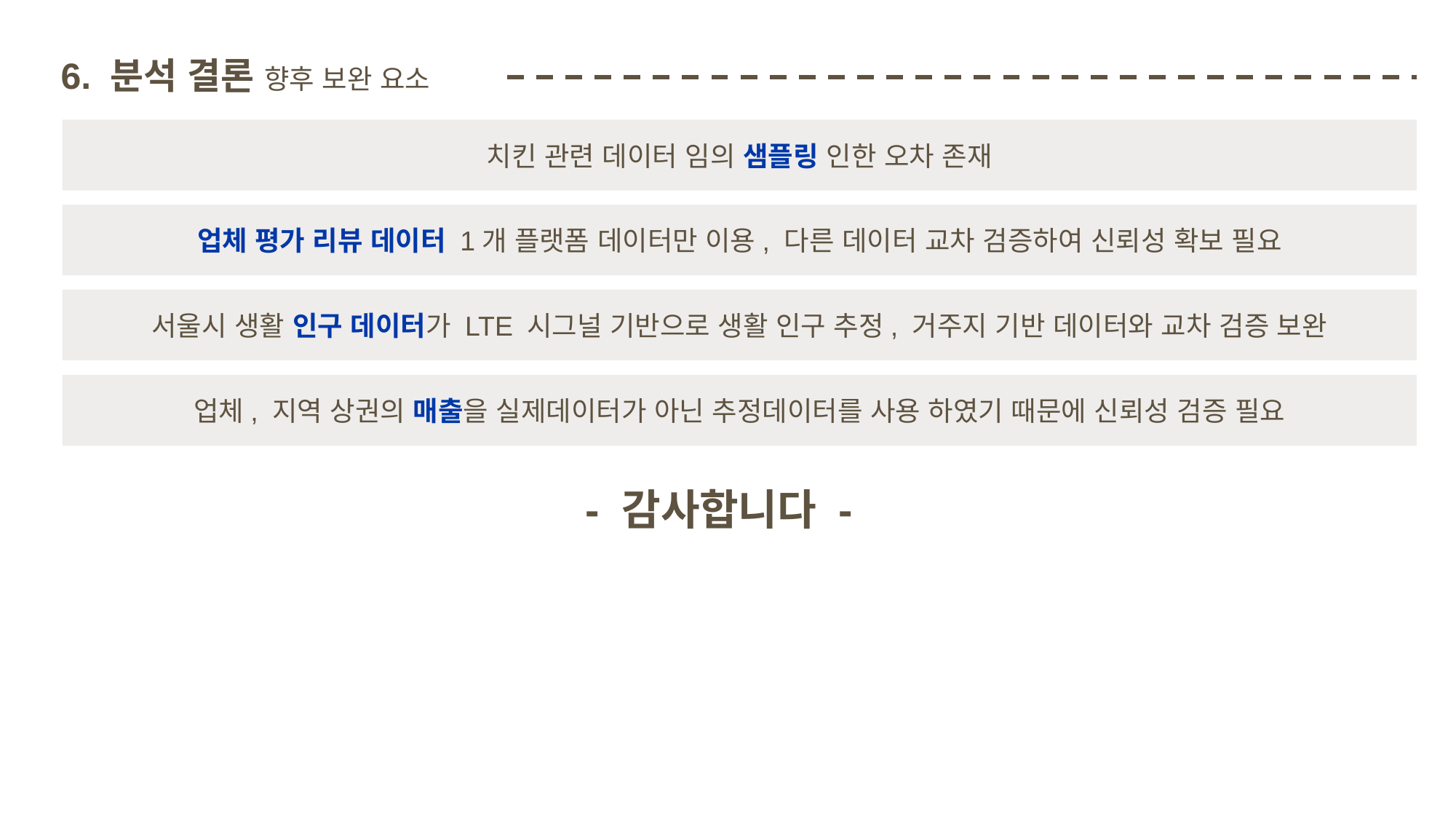

6. 분석 결론 향후 보완 요소
치킨 관련 데이터 임의 샘플링 인한 오차 존재
업체 평가 리뷰 데이터 1개 플랫폼 데이터만 이용, 다른 데이터 교차 검증하여 신뢰성 확보 필요
서울시 생활 인구 데이터가 LTE 시그널 기반으로 생활 인구 추정, 거주지 기반 데이터와 교차 검증 보완
업체, 지역 상권의 매출을 실제데이터가 아닌 추정데이터를 사용 하였기 때문에 신뢰성 검증 필요
- 감사합니다 -